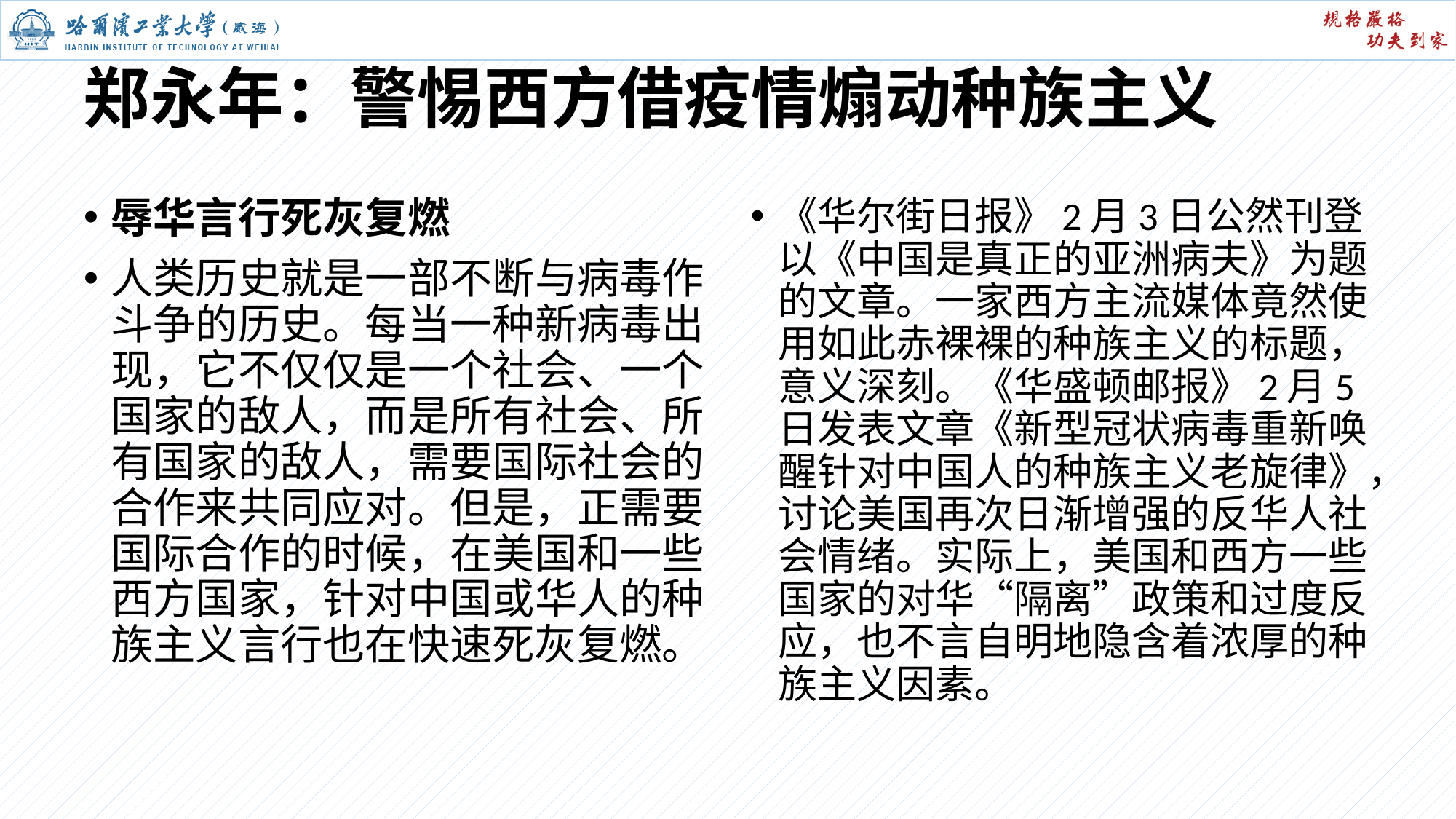

# 郑永年：警惕西方借疫情煽动种族主义
辱华言行死灰复燃
人类历史就是一部不断与病毒作斗争的历史。每当一种新病毒出现，它不仅仅是一个社会、一个国家的敌人，而是所有社会、所有国家的敌人，需要国际社会的合作来共同应对。但是，正需要国际合作的时候，在美国和一些西方国家，针对中国或华人的种族主义言行也在快速死灰复燃。

《华尔街日报》2月3日公然刊登以《中国是真正的亚洲病夫》为题的文章。一家西方主流媒体竟然使用如此赤裸裸的种族主义的标题，意义深刻。《华盛顿邮报》2月5日发表文章《新型冠状病毒重新唤醒针对中国人的种族主义老旋律》，讨论美国再次日渐增强的反华人社会情绪。实际上，美国和西方一些国家的对华“隔离”政策和过度反应，也不言自明地隐含着浓厚的种族主义因素。